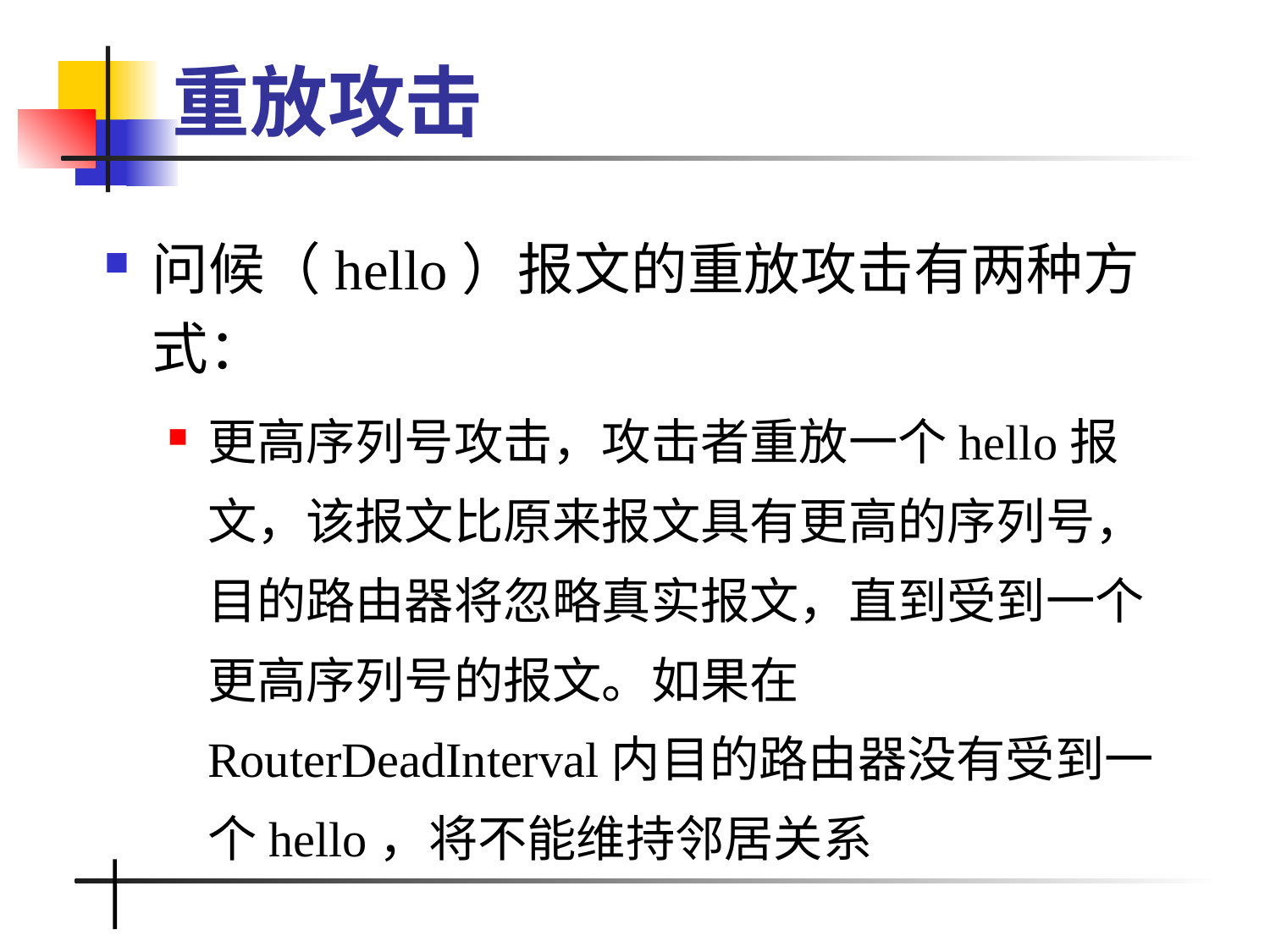

# 重放攻击
问候（hello）报文的重放攻击有两种方式：
更高序列号攻击，攻击者重放一个hello报文，该报文比原来报文具有更高的序列号，目的路由器将忽略真实报文，直到受到一个更高序列号的报文。如果在RouterDeadInterval内目的路由器没有受到一个hello，将不能维持邻居关系